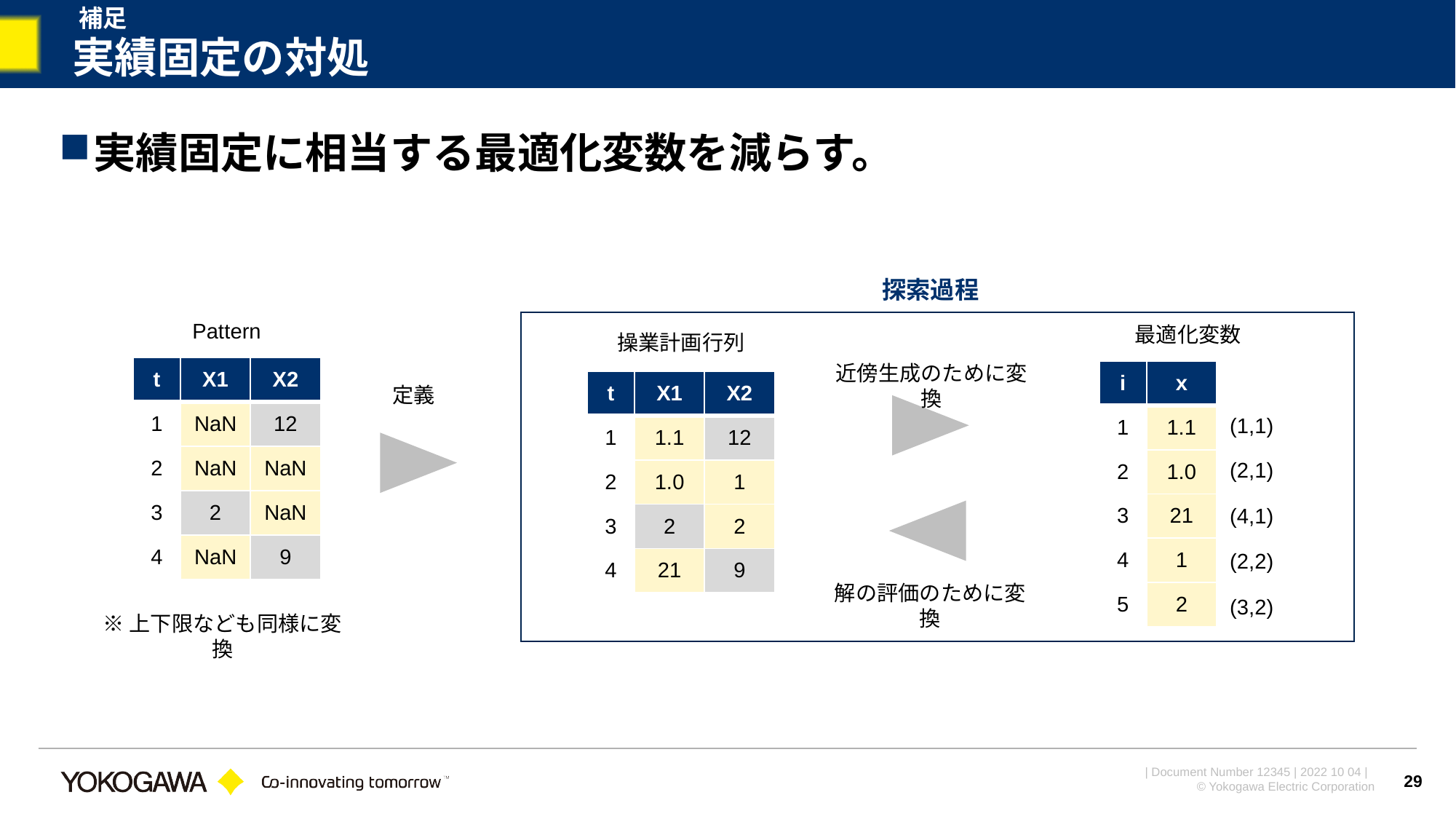

補足
# 実績固定の対処
実績固定に相当する最適化変数を減らす。
探索過程
Pattern

最適化変数
操業計画行列
近傍生成のために変換
| t | X1 | X2 |
| --- | --- | --- |
| 1 | NaN | 12 |
| 2 | NaN | NaN |
| 3 | 2 | NaN |
| 4 | NaN | 9 |
| i | x |
| --- | --- |
| 1 | 1.1 |
| 2 | 1.0 |
| 3 | 21 |
| 4 | 1 |
| 5 | 2 |
| t | X1 | X2 |
| --- | --- | --- |
| 1 | 1.1 | 12 |
| 2 | 1.0 | 1 |
| 3 | 2 | 2 |
| 4 | 21 | 9 |
定義

(1,1)

(2,1)

(4,1)
(2,2)
解の評価のために変換
(3,2)
※上下限なども同様に変換
29